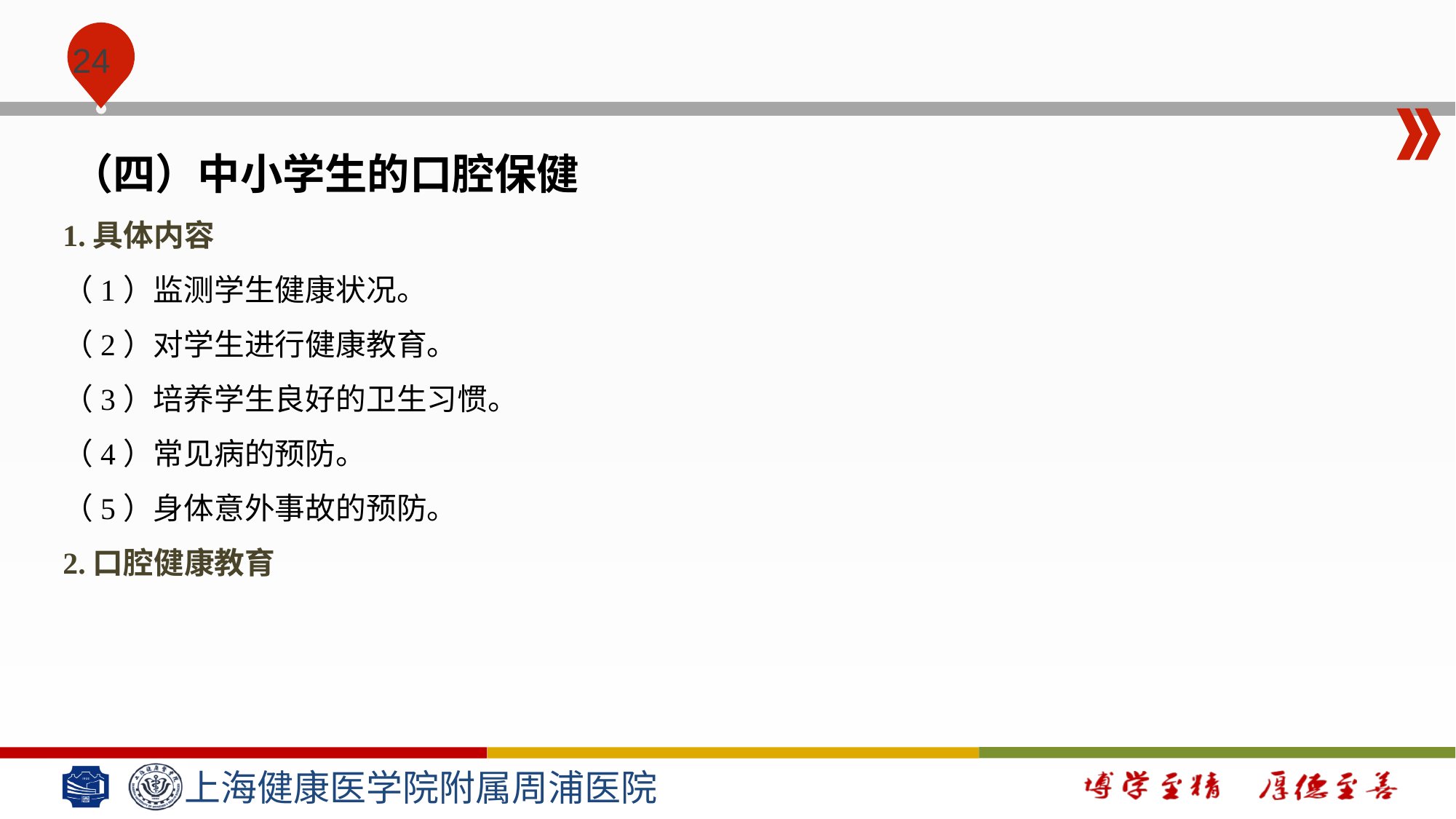

#
（四）中小学生的口腔保健
1.具体内容
（1）监测学生健康状况。
（2）对学生进行健康教育。
（3）培养学生良好的卫生习惯。
（4）常见病的预防。
（5）身体意外事故的预防。
2.口腔健康教育